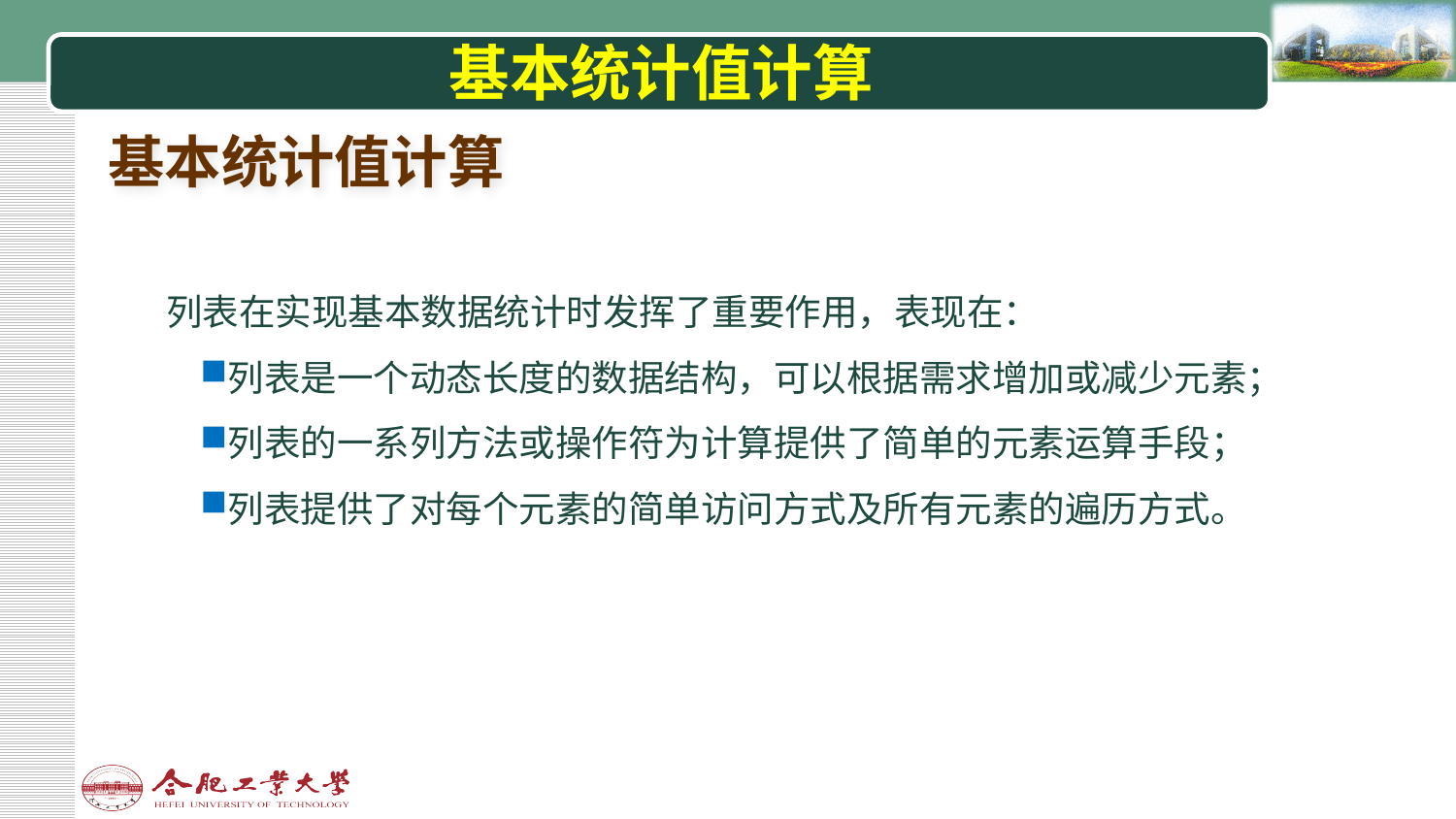

# 基本统计值计算
基本统计值计算
列表在实现基本数据统计时发挥了重要作用，表现在：
列表是一个动态长度的数据结构，可以根据需求增加或减少元素；
列表的一系列方法或操作符为计算提供了简单的元素运算手段；
列表提供了对每个元素的简单访问方式及所有元素的遍历方式。